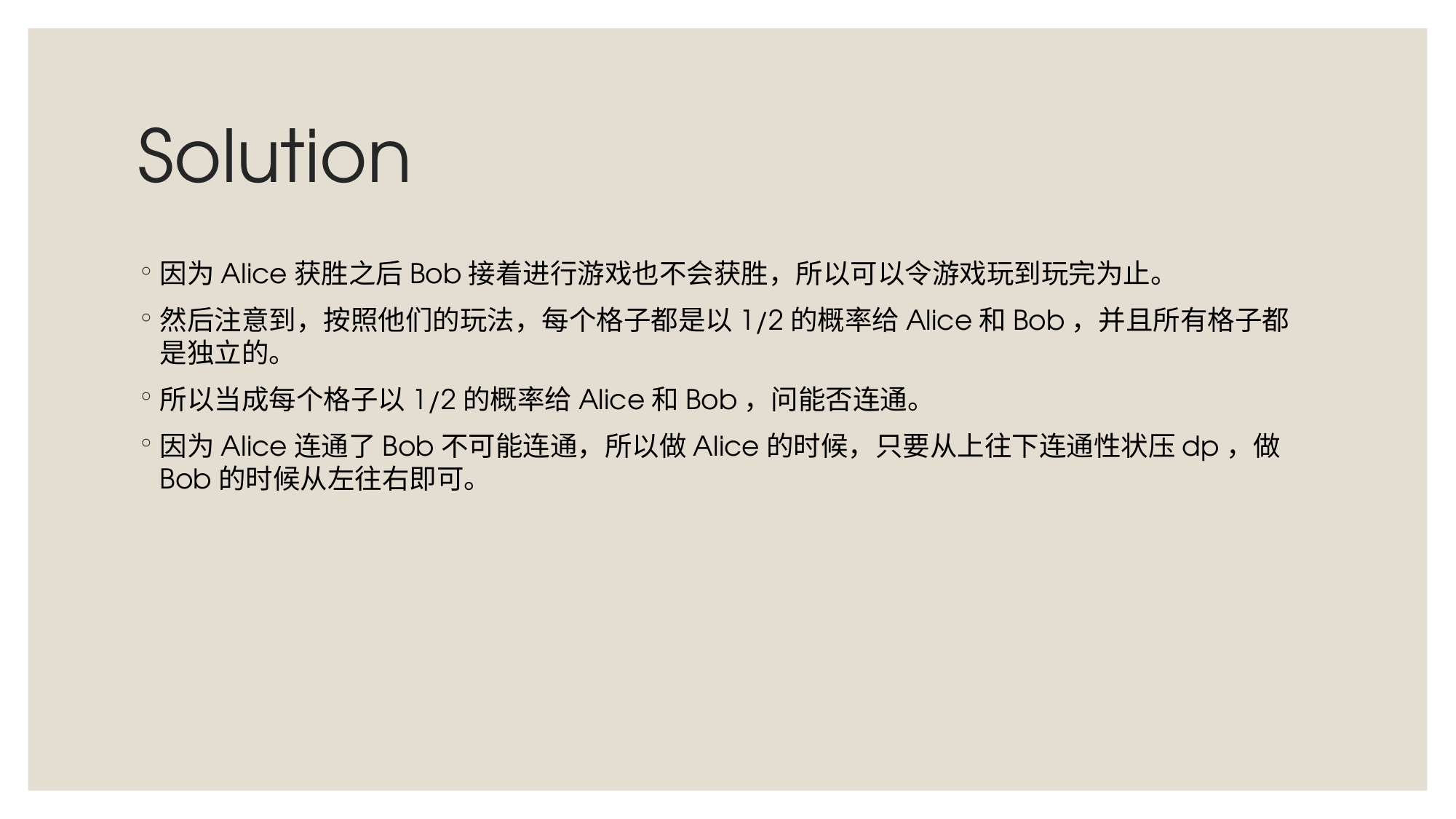

# Solution
因为Alice获胜之后Bob接着进行游戏也不会获胜，所以可以令游戏玩到玩完为止。
然后注意到，按照他们的玩法，每个格子都是以1/2的概率给Alice和Bob，并且所有格子都是独立的。
所以当成每个格子以1/2的概率给Alice和Bob，问能否连通。
因为Alice连通了Bob不可能连通，所以做Alice的时候，只要从上往下连通性状压dp，做Bob的时候从左往右即可。